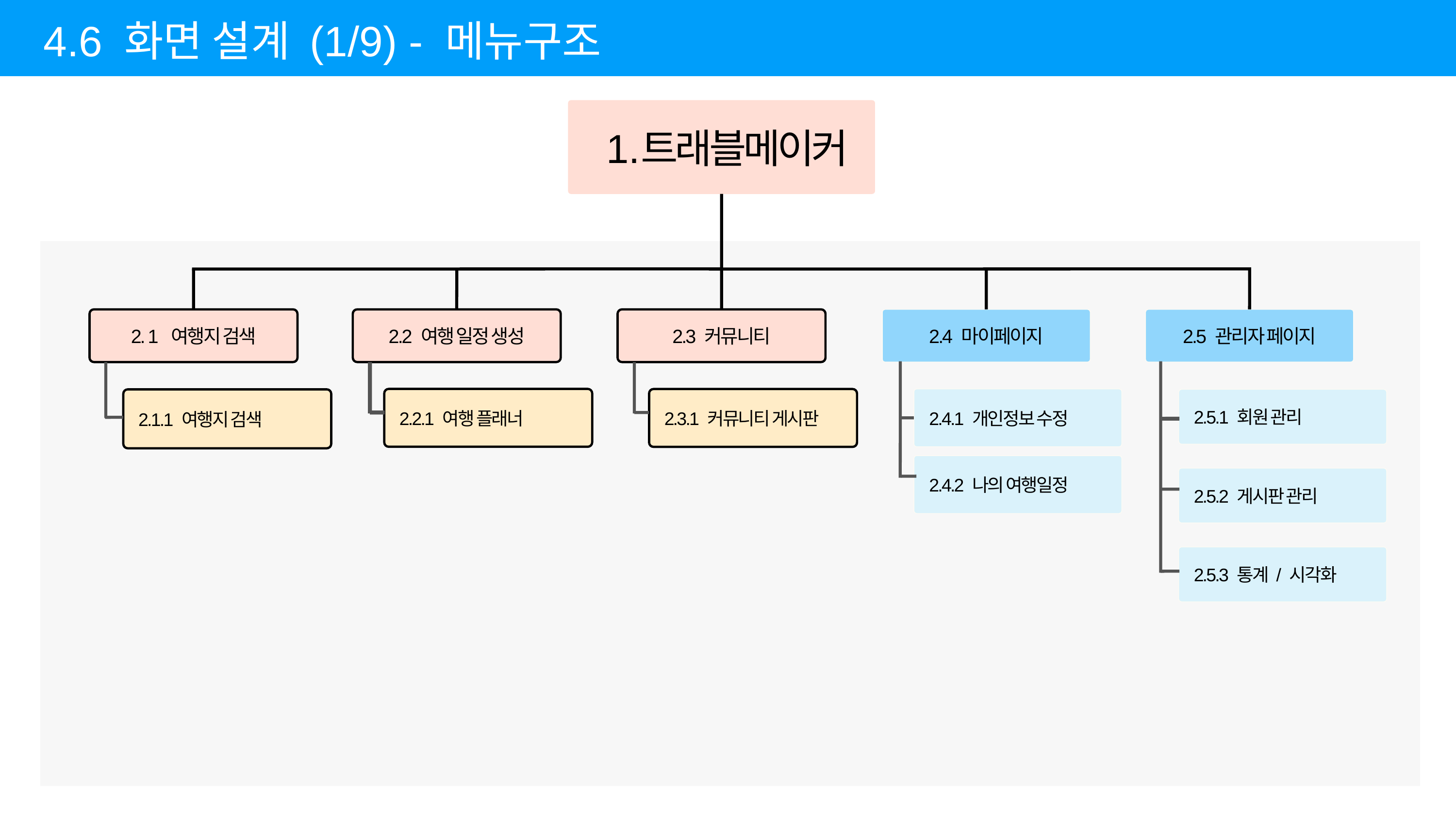

4.6 화면 설계 (1/9) - 메뉴구조

트래블메이커

|  |  |
| --- | --- |
|  |  |
|  |  |

2. 1  여행지 검색

2.2 여행 일정 생성

2.3 커뮤니티

2.4 마이페이지

2.5 관리자 페이지

2.2.1 여행 플래너

2.4.1 개인정보 수정

2.3.1 커뮤니티 게시판

2.1.1 여행지 검색

2.5.1 회원 관리

2.4.2 나의 여행일정

2.5.2 게시판 관리

2.5.3 통계 / 시각화